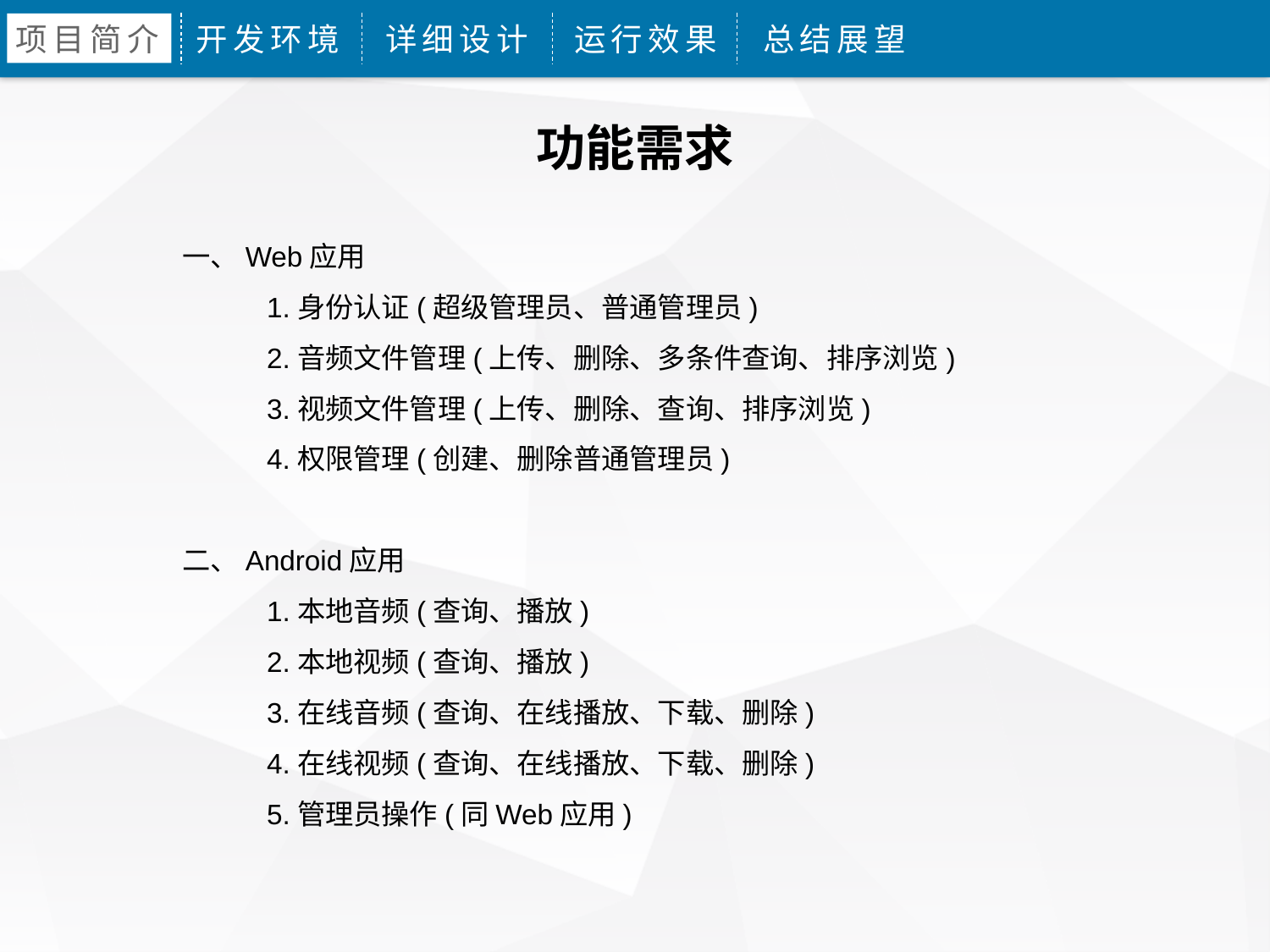

项目简介
开发环境
详细设计
运行效果
总结展望

功能需求
一、Web应用
	1.身份认证(超级管理员、普通管理员)
	2.音频文件管理(上传、删除、多条件查询、排序浏览)
	3.视频文件管理(上传、删除、查询、排序浏览)
	4.权限管理(创建、删除普通管理员)

二、Android应用
	1.本地音频(查询、播放)
	2.本地视频(查询、播放)
	3.在线音频(查询、在线播放、下载、删除)
	4.在线视频(查询、在线播放、下载、删除)
	5.管理员操作(同Web应用)